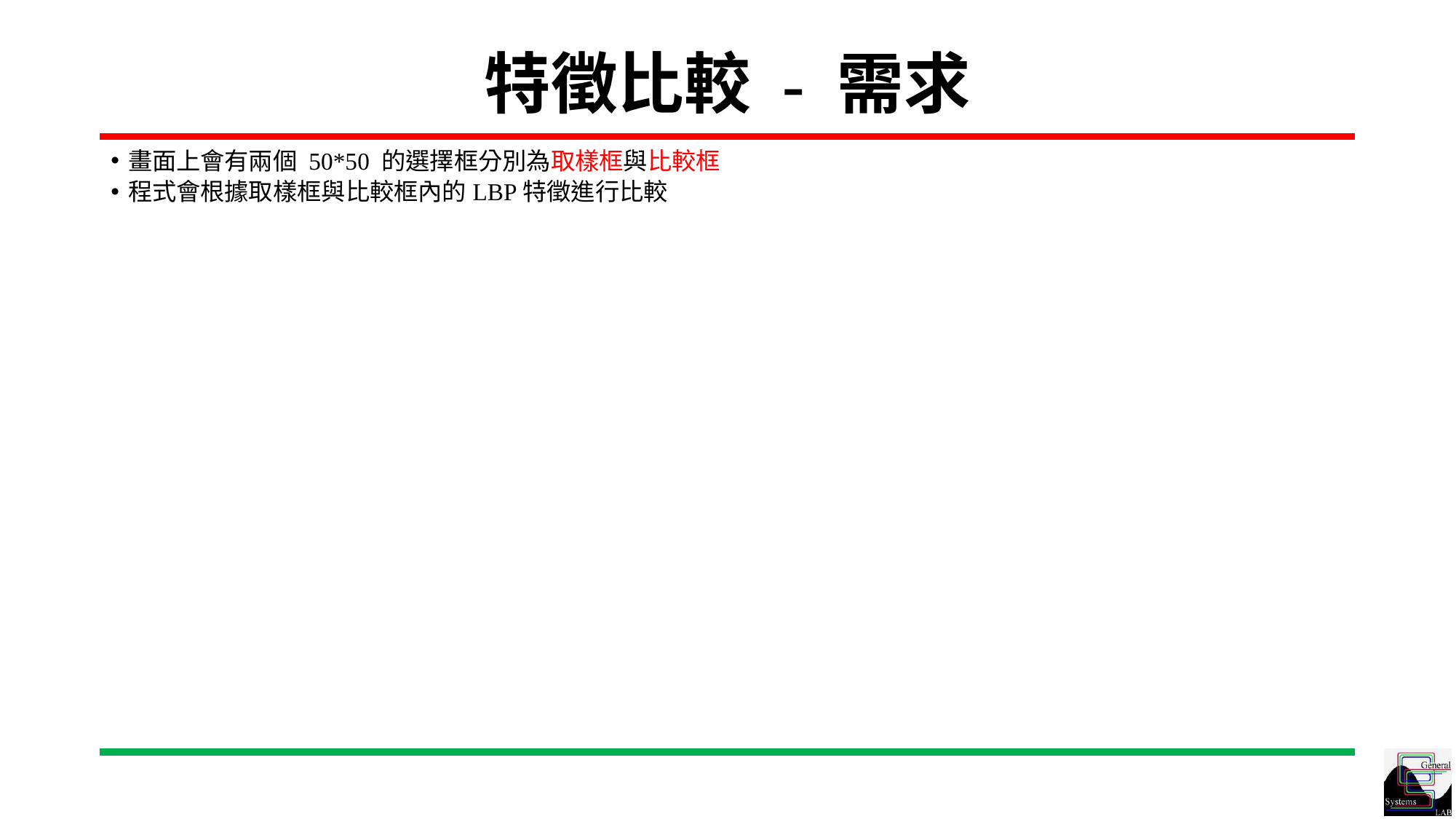

# 特徵比較 - 需求
畫面上會有兩個 50*50 的選擇框分別為取樣框與比較框
程式會根據取樣框與比較框內的LBP特徵進行比較